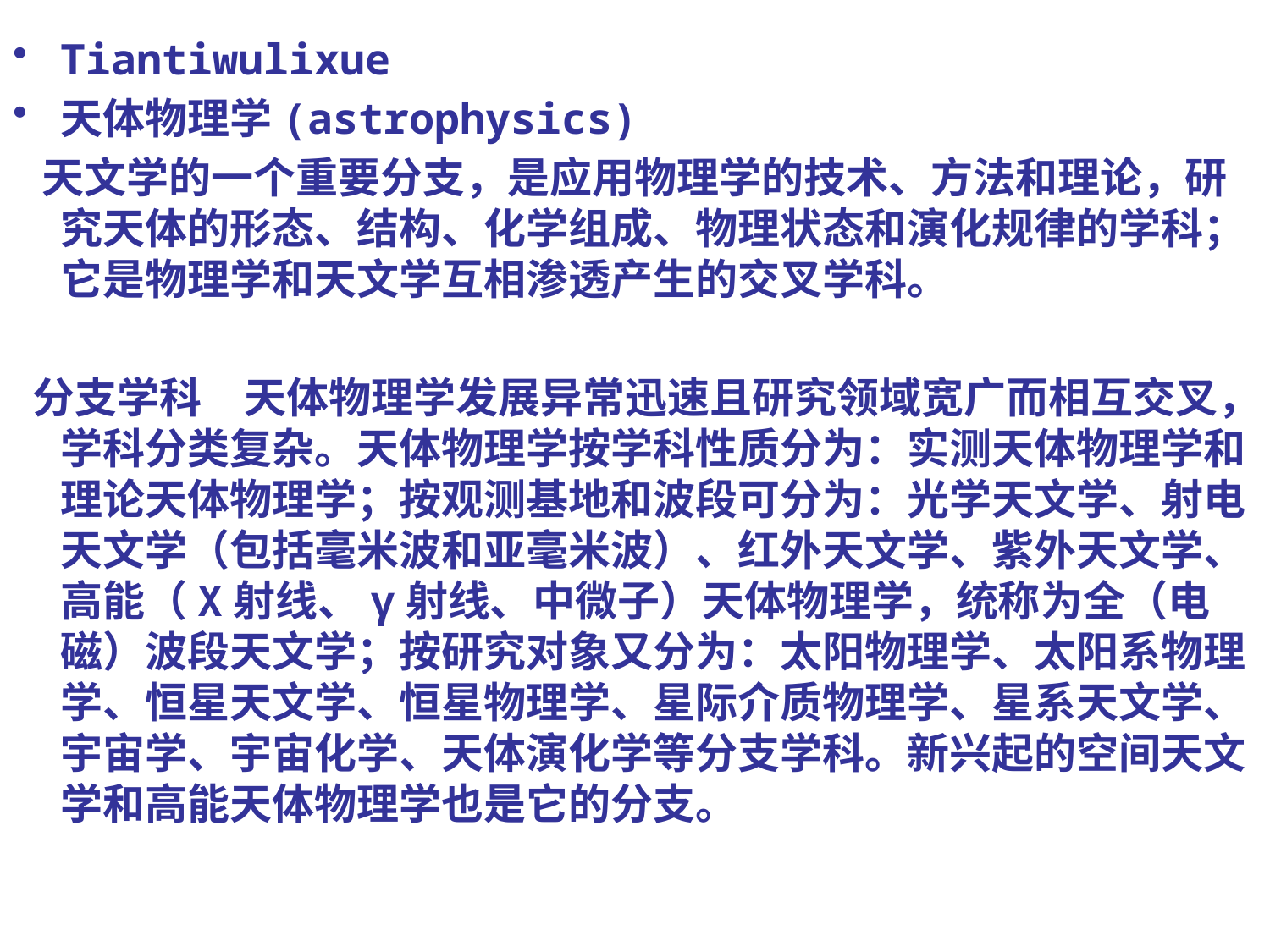

Tiantiwulixue
天体物理学(astrophysics)
  天文学的一个重要分支，是应用物理学的技术、方法和理论，研究天体的形态、结构、化学组成、物理状态和演化规律的学科；它是物理学和天文学互相渗透产生的交叉学科。

 分支学科　天体物理学发展异常迅速且研究领域宽广而相互交叉，学科分类复杂。天体物理学按学科性质分为：实测天体物理学和理论天体物理学；按观测基地和波段可分为：光学天文学、射电天文学（包括毫米波和亚毫米波）、红外天文学、紫外天文学、高能（X射线、γ射线、中微子）天体物理学，统称为全（电磁）波段天文学；按研究对象又分为：太阳物理学、太阳系物理学、恒星天文学、恒星物理学、星际介质物理学、星系天文学、宇宙学、宇宙化学、天体演化学等分支学科。新兴起的空间天文学和高能天体物理学也是它的分支。